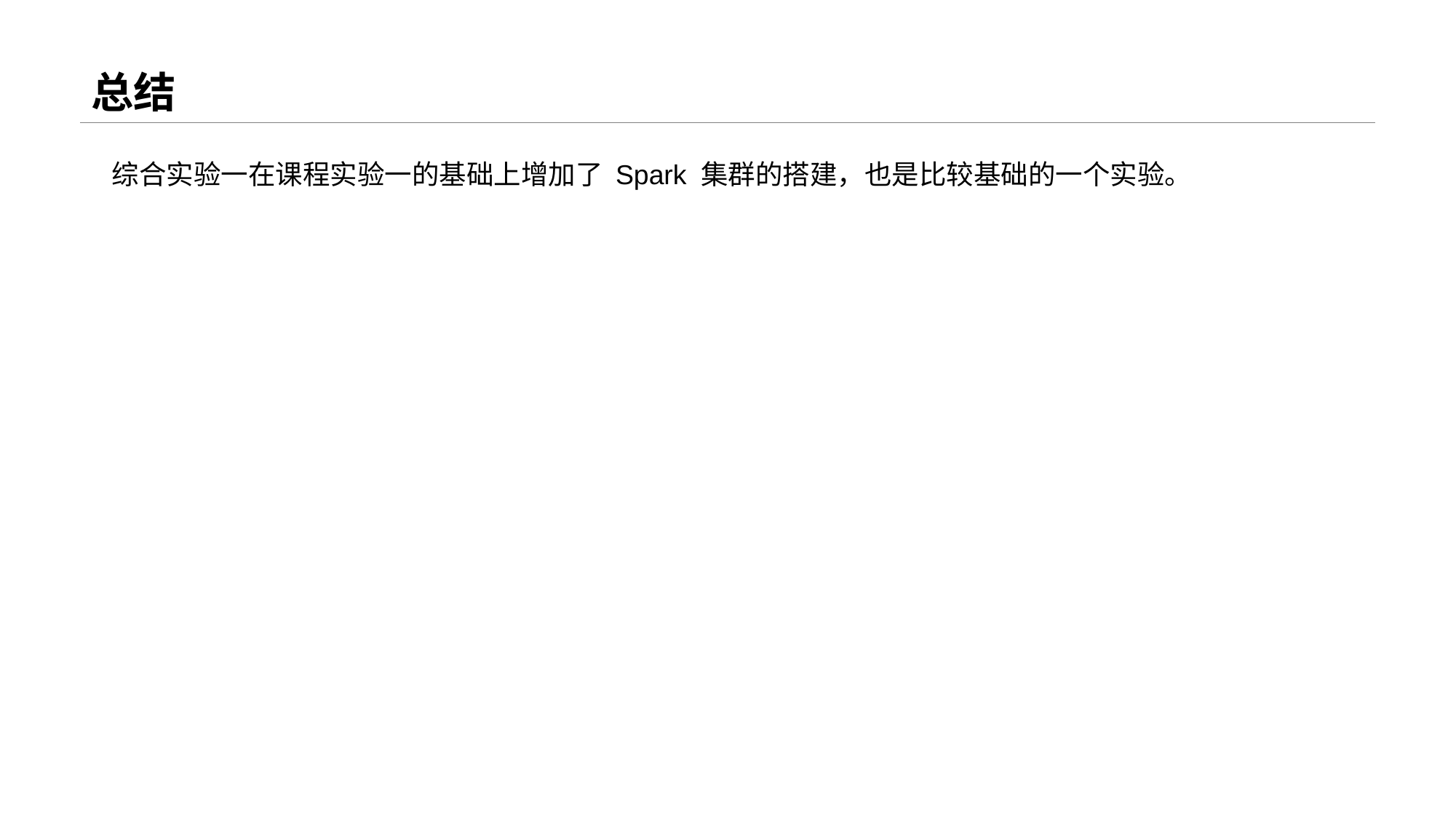

# 总结
综合实验一在课程实验一的基础上增加了 Spark 集群的搭建，也是比较基础的一个实验。